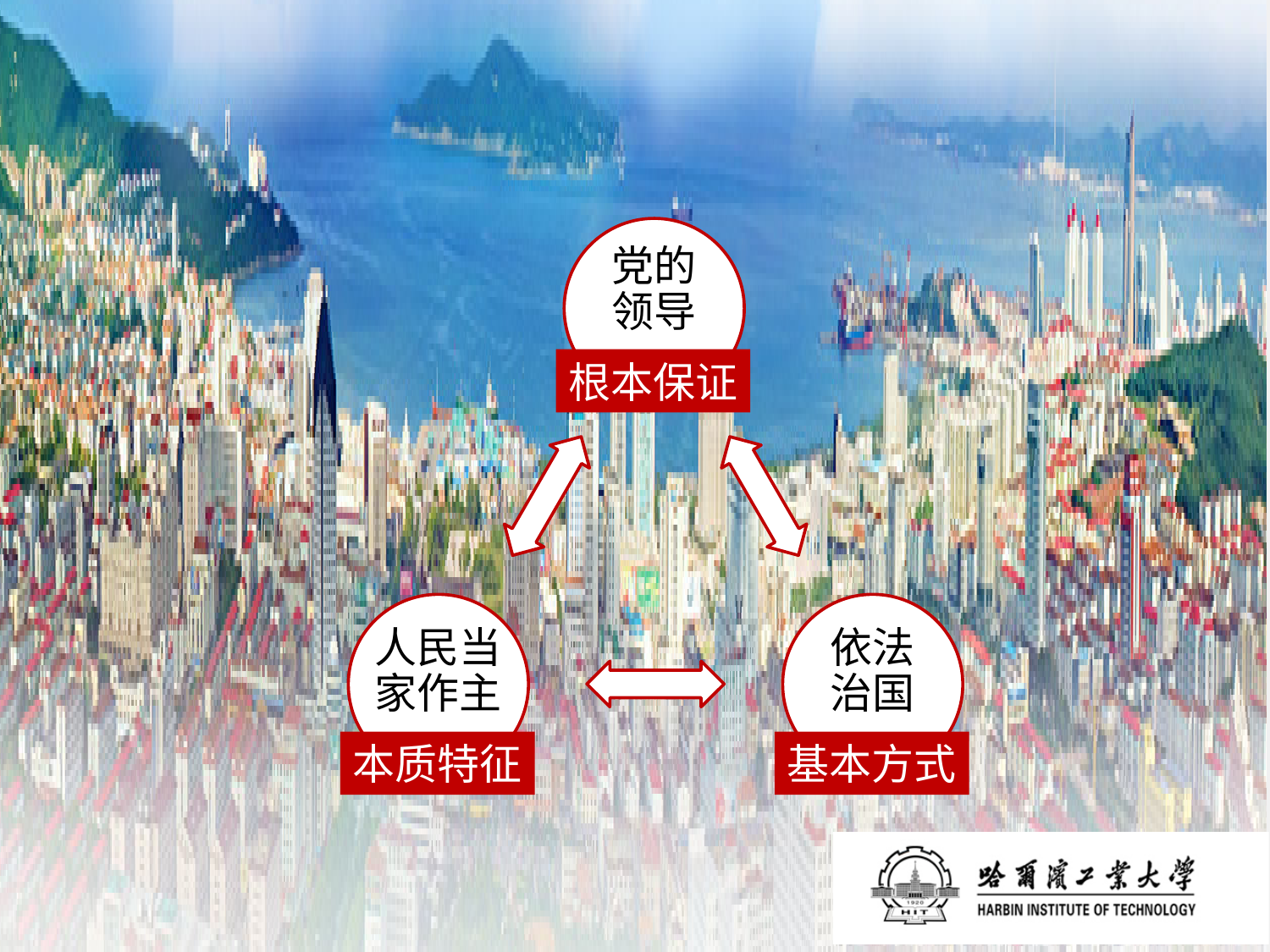

党的
领导
根本保证

人民当家作主
依法
治国
本质特征
基本方式